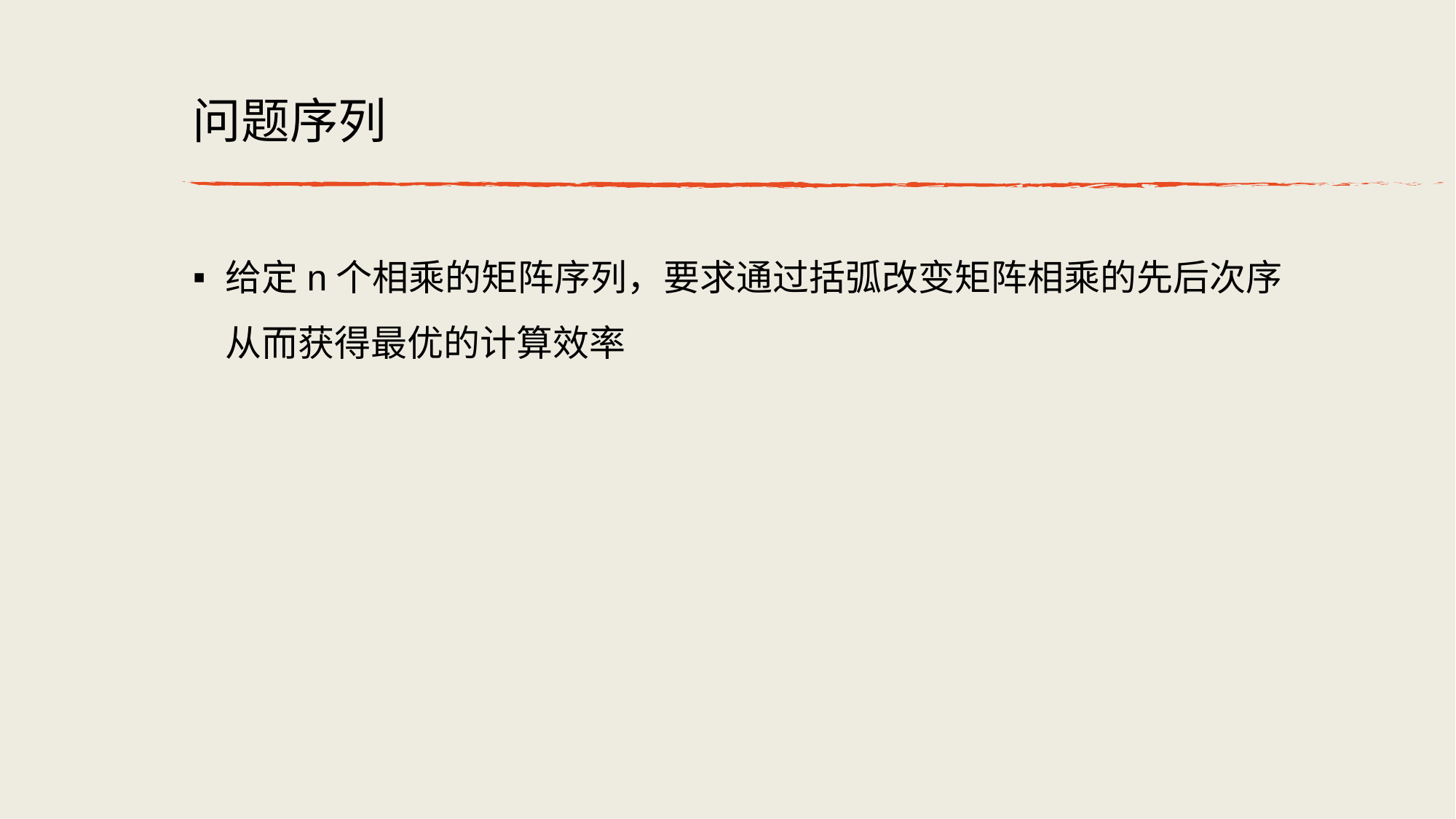

# 问题序列
给定n个相乘的矩阵序列，要求通过括弧改变矩阵相乘的先后次序从而获得最优的计算效率